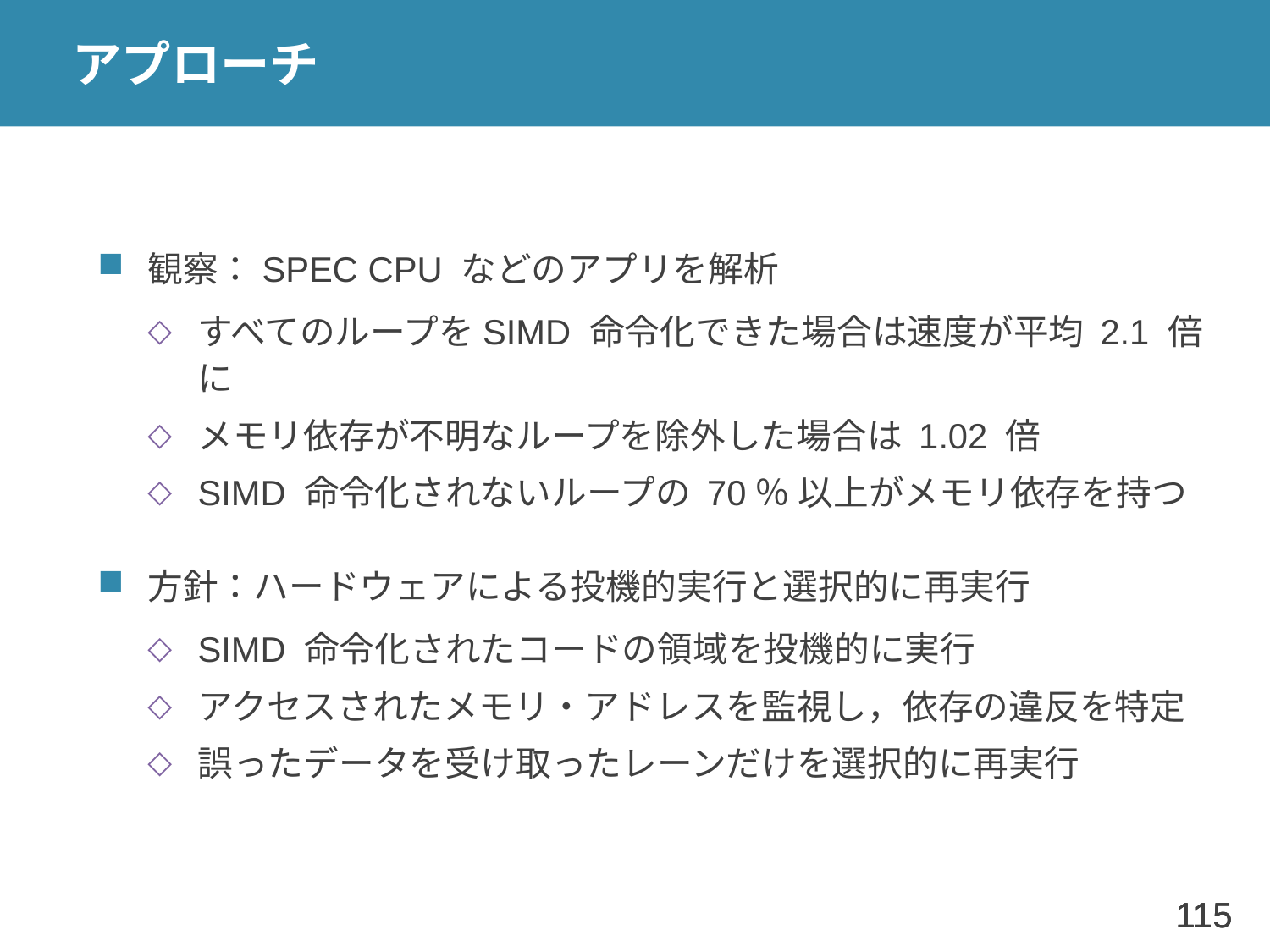

# アプローチ
観察：SPEC CPU などのアプリを解析
すべてのループをSIMD 命令化できた場合は速度が平均 2.1 倍に
メモリ依存が不明なループを除外した場合は 1.02 倍
SIMD 命令化されないループの 70％ 以上がメモリ依存を持つ
方針：ハードウェアによる投機的実行と選択的に再実行
SIMD 命令化されたコードの領域を投機的に実行
アクセスされたメモリ・アドレスを監視し，依存の違反を特定
誤ったデータを受け取ったレーンだけを選択的に再実行